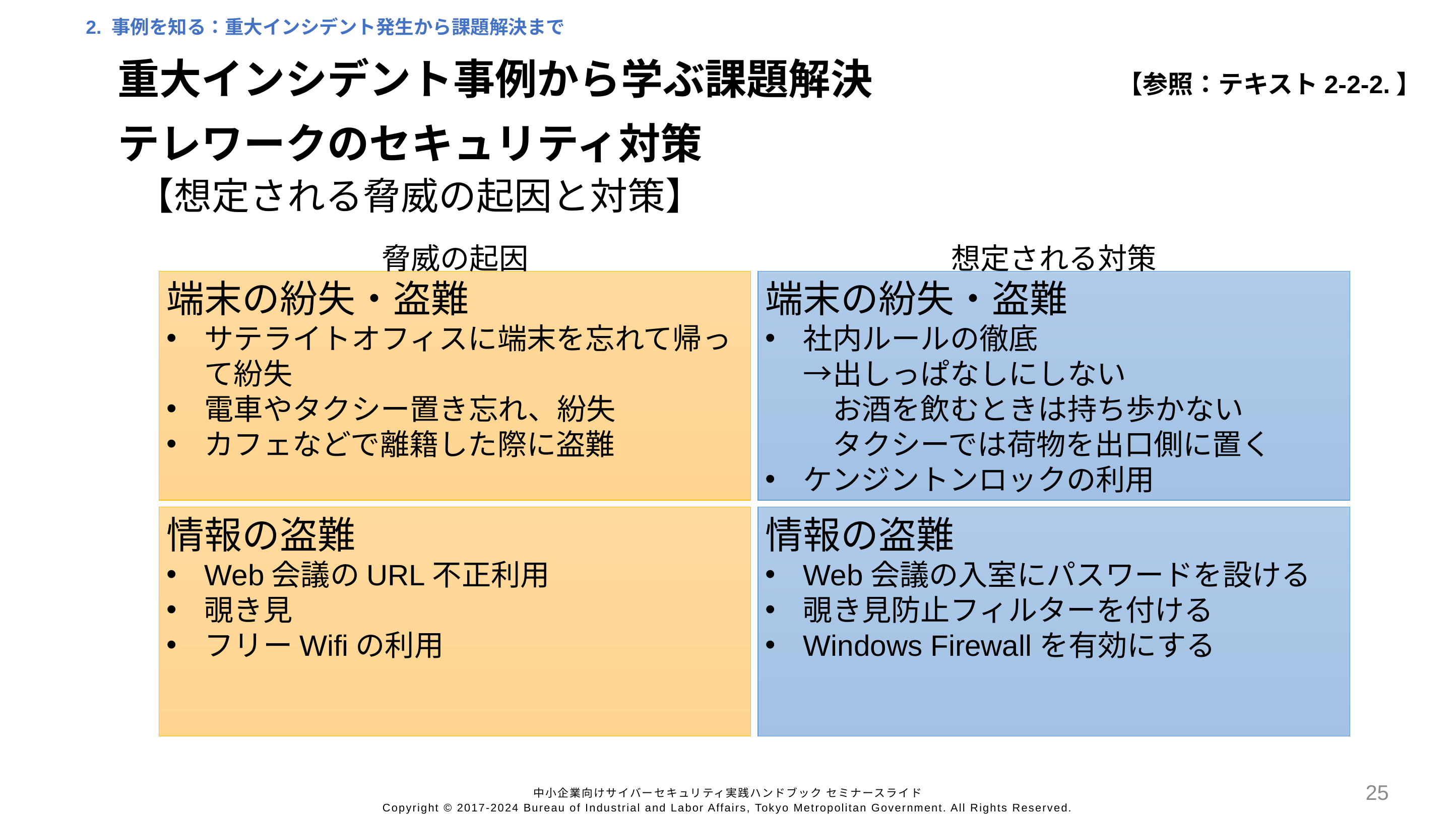

2. 事例を知る：重大インシデント発生から課題解決まで
重大インシデント事例から学ぶ課題解決
【参照：テキスト2-2-2.】
テレワークのセキュリティ対策
【想定される脅威の起因と対策】
脅威の起因
想定される対策
端末の紛失・盗難
サテライトオフィスに端末を忘れて帰って紛失
電車やタクシー置き忘れ、紛失
カフェなどで離籍した際に盗難

端末の紛失・盗難
社内ルールの徹底
→出しっぱなしにしない
　お酒を飲むときは持ち歩かない
　タクシーでは荷物を出口側に置く
ケンジントンロックの利用
情報の盗難
Web会議のURL不正利用
覗き見
フリーWifiの利用

情報の盗難
Web会議の入室にパスワードを設ける
覗き見防止フィルターを付ける
Windows Firewallを有効にする

25